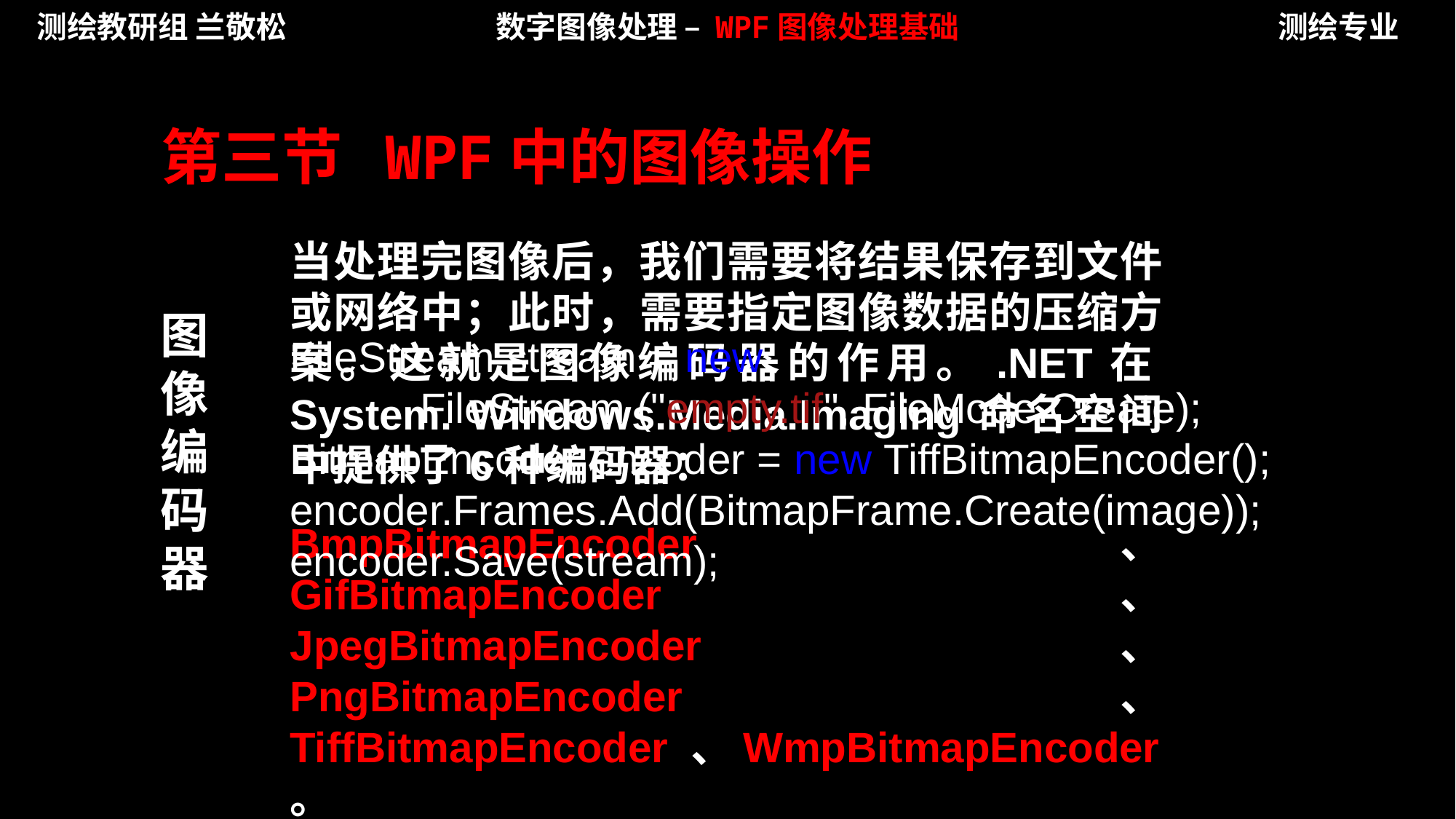

测绘教研组 兰敬松
数字图像处理 – WPF图像处理基础
测绘专业
第三节  WPF中的图像操作
当处理完图像后，我们需要将结果保存到文件或网络中；此时，需要指定图像数据的压缩方案。这就是图像编码器的作用。.NET在System. Windows.Media.Imaging命名空间中提供了6种编码器：
BmpBitmapEncoder、 GifBitmapEncoder、 JpegBitmapEncoder 、 PngBitmapEncoder、 TiffBitmapEncoder 、WmpBitmapEncoder。
这6个类均继承自抽象类BitmapEncoder。
图像编码器
FileStream stream = new
           FileStream ("empty.tif", FileMode.Create);
BitmapEncoder encoder = new TiffBitmapEncoder();
encoder.Frames.Add(BitmapFrame.Create(image)); encoder.Save(stream);